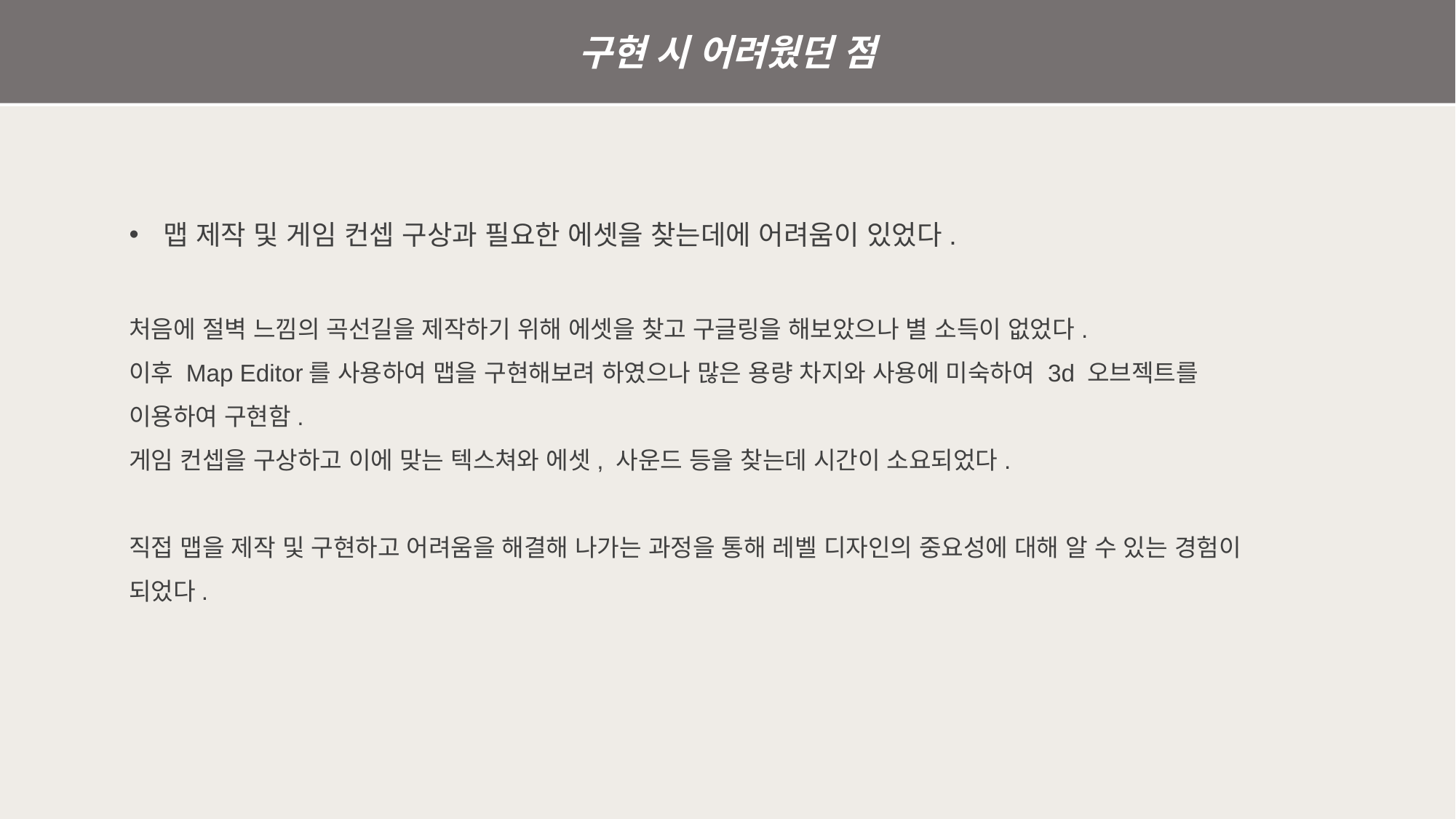

구현 시 어려웠던 점
맵 제작 및 게임 컨셉 구상과 필요한 에셋을 찾는데에 어려움이 있었다.

처음에 절벽 느낌의 곡선길을 제작하기 위해 에셋을 찾고 구글링을 해보았으나 별 소득이 없었다.
이후 Map Editor를 사용하여 맵을 구현해보려 하였으나 많은 용량 차지와 사용에 미숙하여 3d 오브젝트를 이용하여 구현함.
게임 컨셉을 구상하고 이에 맞는 텍스쳐와 에셋, 사운드 등을 찾는데 시간이 소요되었다.

직접 맵을 제작 및 구현하고 어려움을 해결해 나가는 과정을 통해 레벨 디자인의 중요성에 대해 알 수 있는 경험이 되었다.